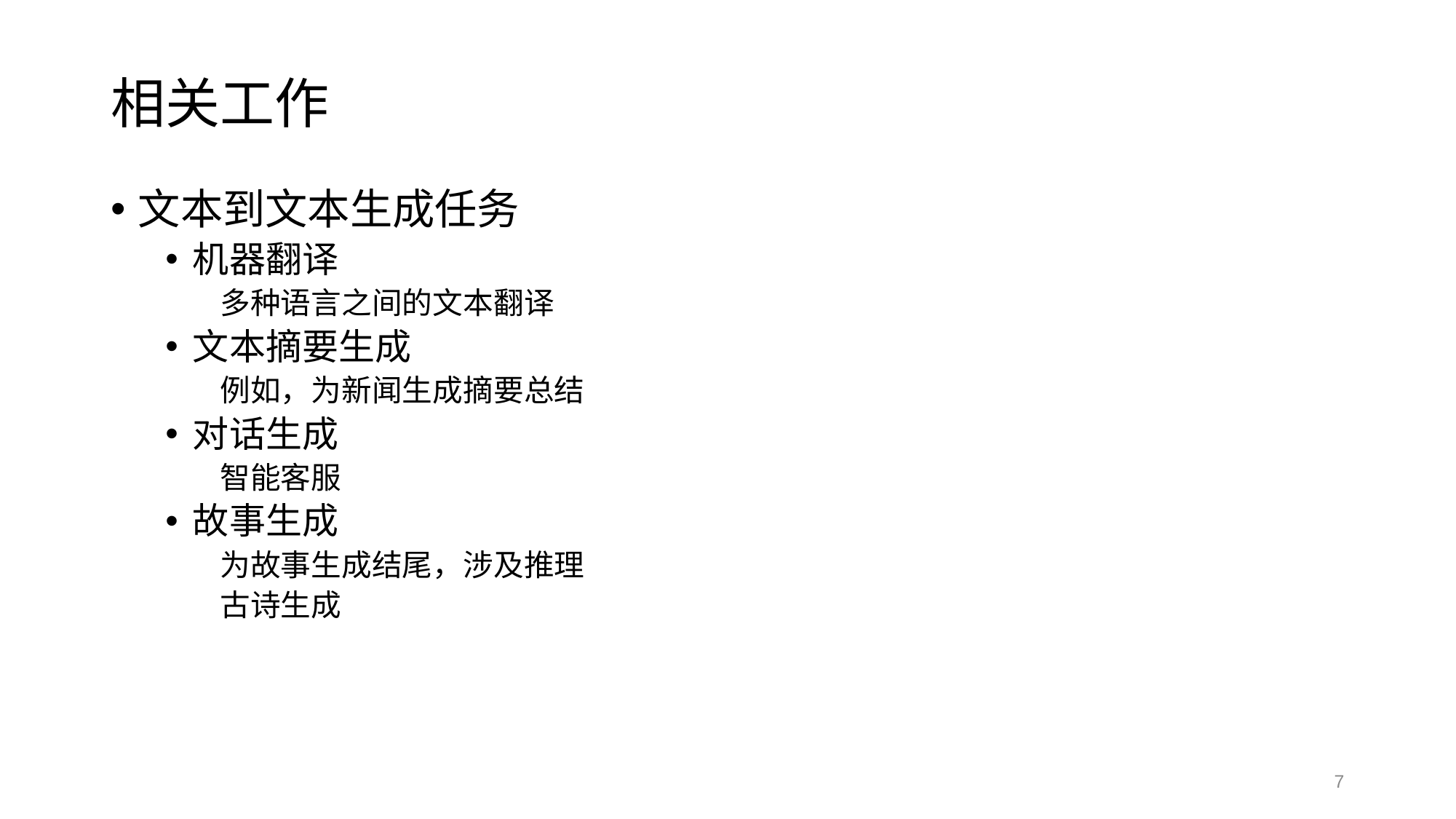

# 相关工作
文本到文本生成任务
机器翻译
多种语言之间的文本翻译
文本摘要生成
例如，为新闻生成摘要总结
对话生成
智能客服
故事生成
为故事生成结尾，涉及推理
古诗生成

7